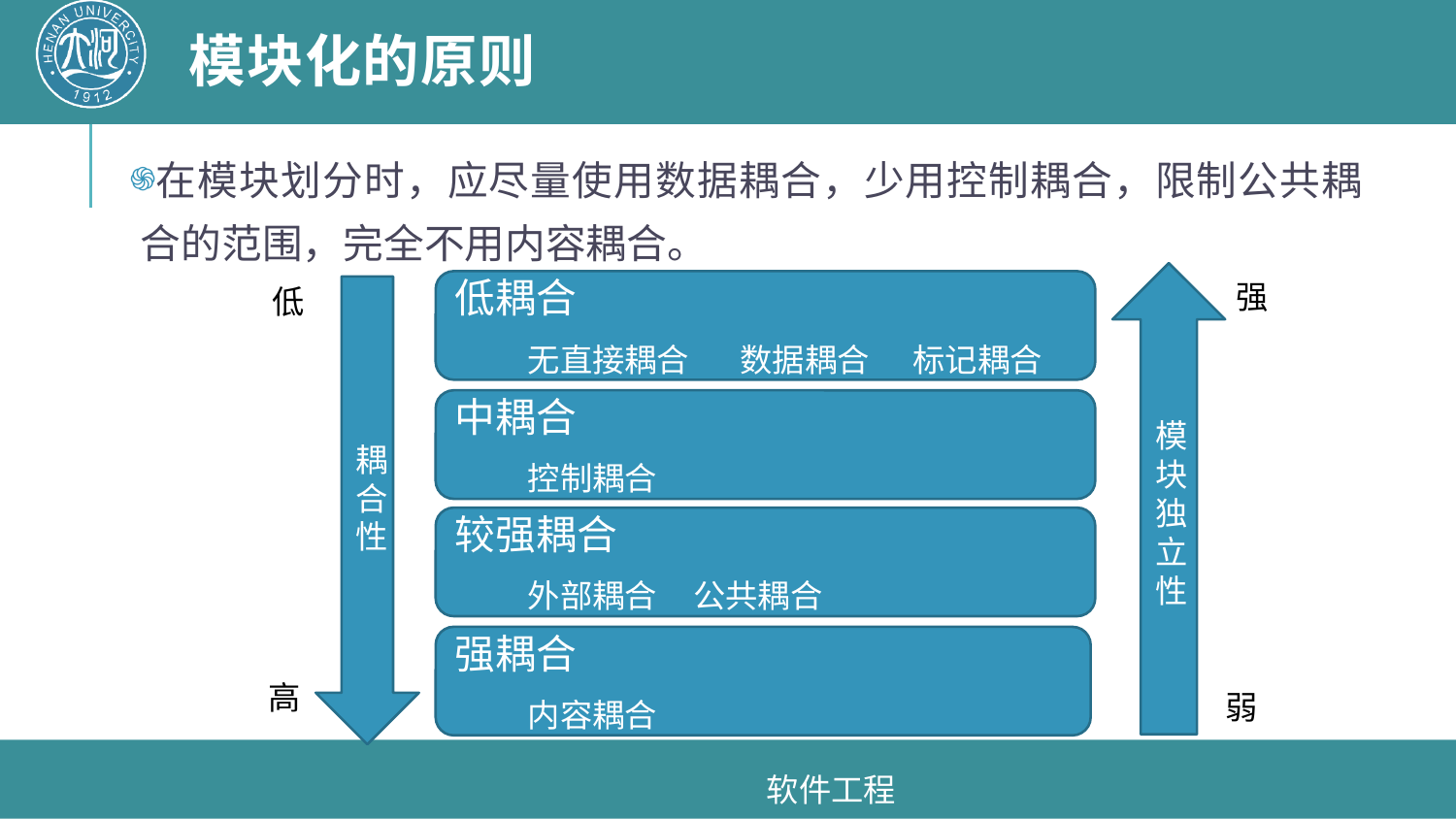

# 模块化的原则
在模块划分时，应尽量使用数据耦合，少用控制耦合，限制公共耦合的范围，完全不用内容耦合。
模块独立性
强
低耦合
无直接耦合       数据耦合      标记耦合
低
耦合性
中耦合
控制耦合
较强耦合
外部耦合     公共耦合
强耦合
内容耦合
高
弱

软件工程
164